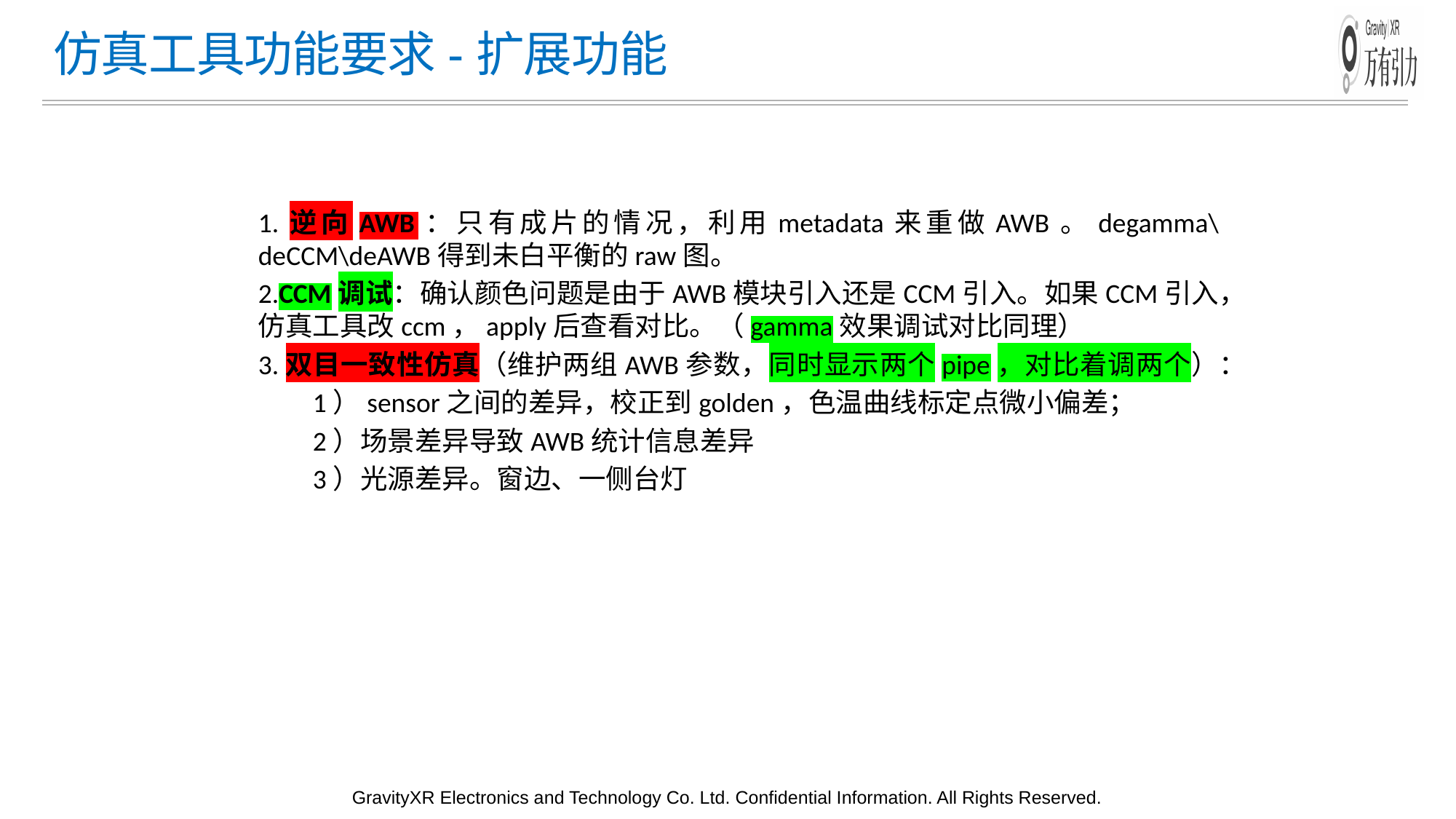

# 仿真工具功能要求-扩展功能
1.逆向AWB：只有成片的情况，利用metadata来重做AWB。degamma\deCCM\deAWB得到未白平衡的raw图。
2.CCM调试：确认颜色问题是由于AWB模块引入还是CCM引入。如果CCM引入，仿真工具改ccm，apply后查看对比。（gamma效果调试对比同理）
3.双目一致性仿真（维护两组AWB参数，同时显示两个pipe，对比着调两个）：
1）sensor之间的差异，校正到golden，色温曲线标定点微小偏差；
2）场景差异导致AWB统计信息差异
3）光源差异。窗边、一侧台灯